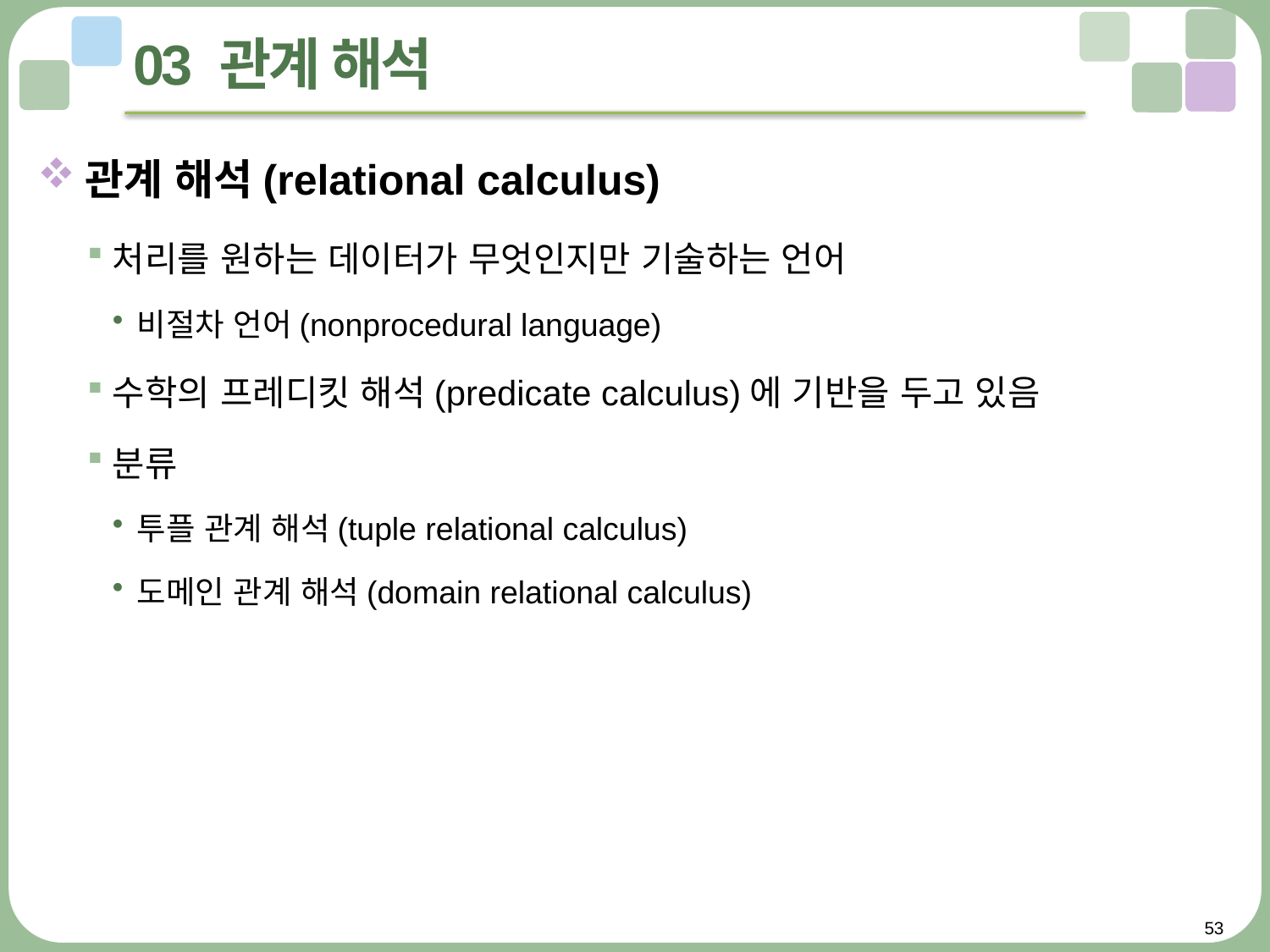

# 03 관계 해석
관계 해석(relational calculus)
처리를 원하는 데이터가 무엇인지만 기술하는 언어
비절차 언어(nonprocedural language)
수학의 프레디킷 해석(predicate calculus)에 기반을 두고 있음
분류
투플 관계 해석(tuple relational calculus)
도메인 관계 해석(domain relational calculus)